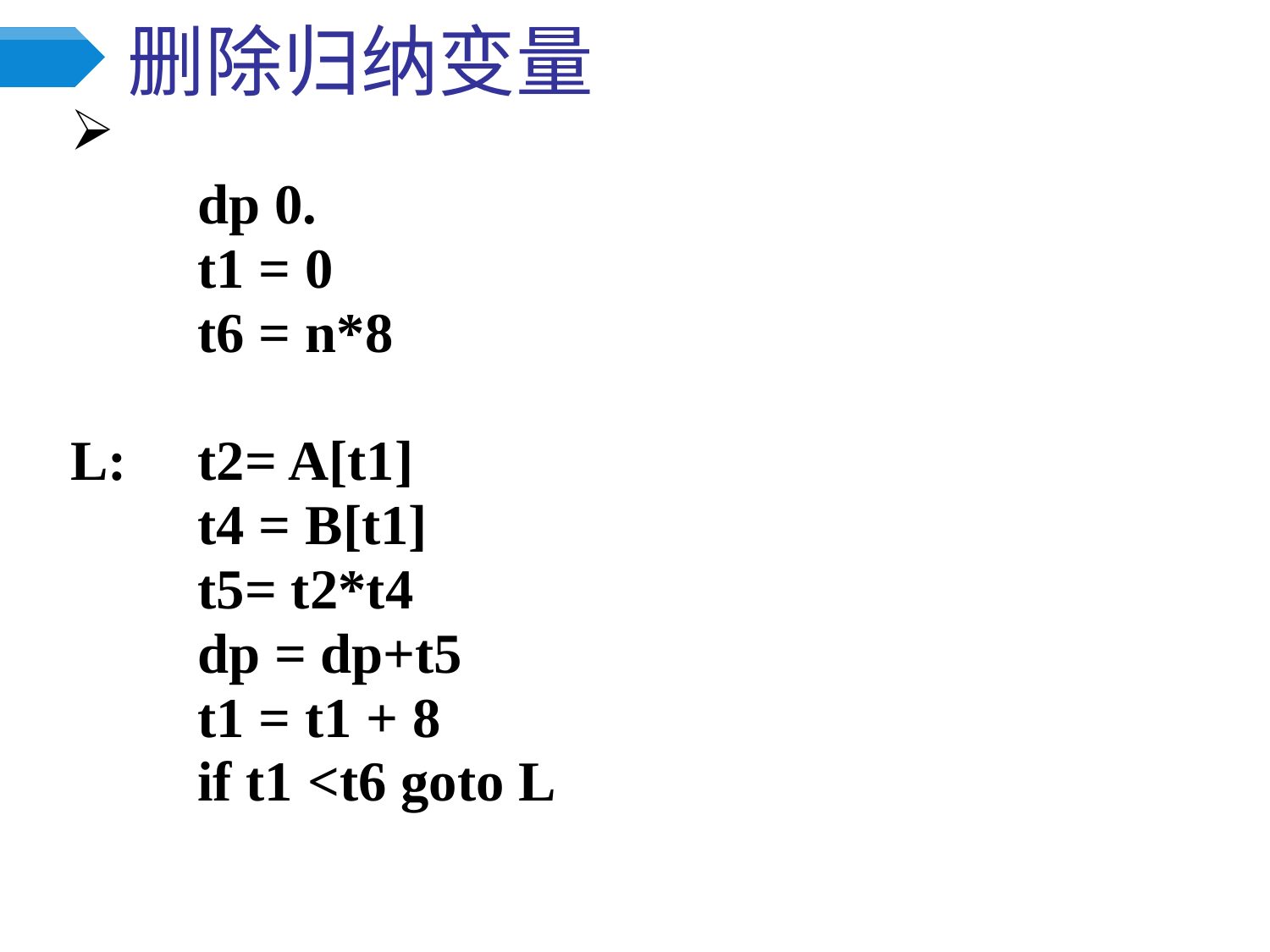

# 删除归纳变量

	dp 0.
	t1 = 0
	t6 = n*8

L: 	t2= A[t1]
	t4 = B[t1]
	t5= t2*t4
	dp = dp+t5
	t1 = t1 + 8
	if t1 <t6 goto L